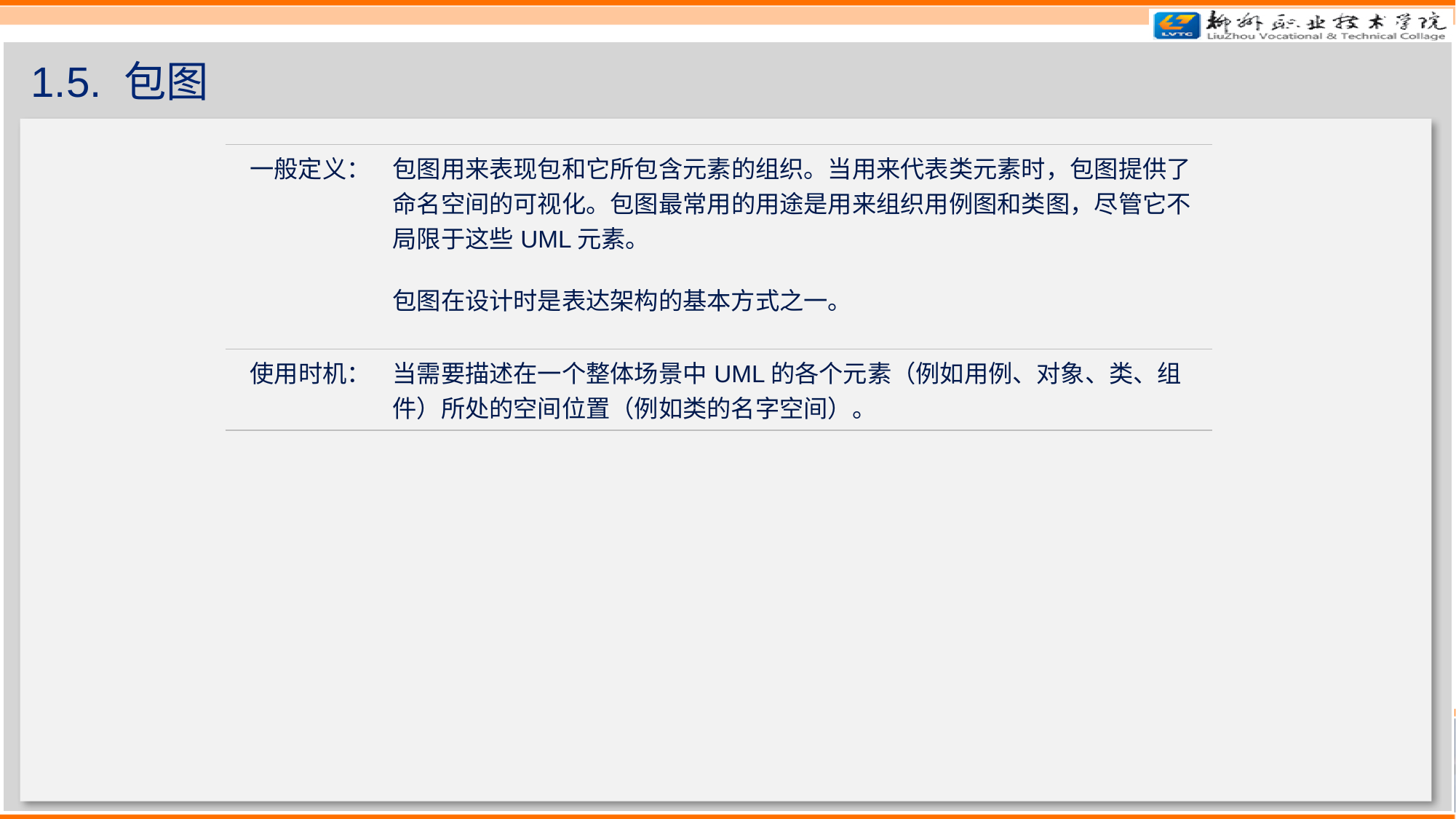

# 1.5. 包图
| 一般定义： | 包图用来表现包和它所包含元素的组织。当用来代表类元素时，包图提供了命名空间的可视化。包图最常用的用途是用来组织用例图和类图，尽管它不局限于这些UML元素。 包图在设计时是表达架构的基本方式之一。 |
| --- | --- |
| 使用时机： | 当需要描述在一个整体场景中UML的各个元素（例如用例、对象、类、组件）所处的空间位置（例如类的名字空间）。 |